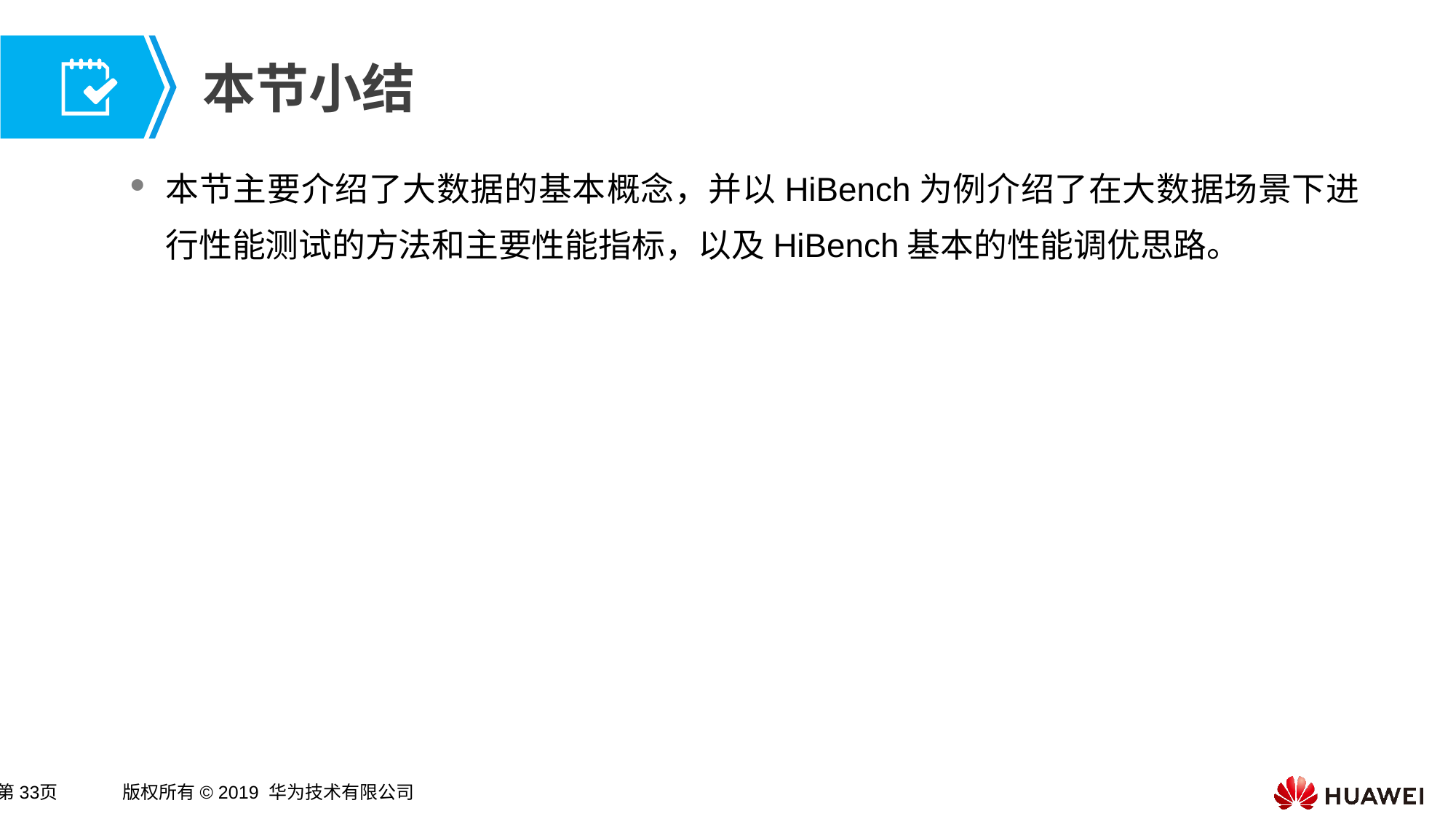

本节主要介绍了大数据的基本概念，并以HiBench为例介绍了在大数据场景下进行性能测试的方法和主要性能指标，以及HiBench基本的性能调优思路。